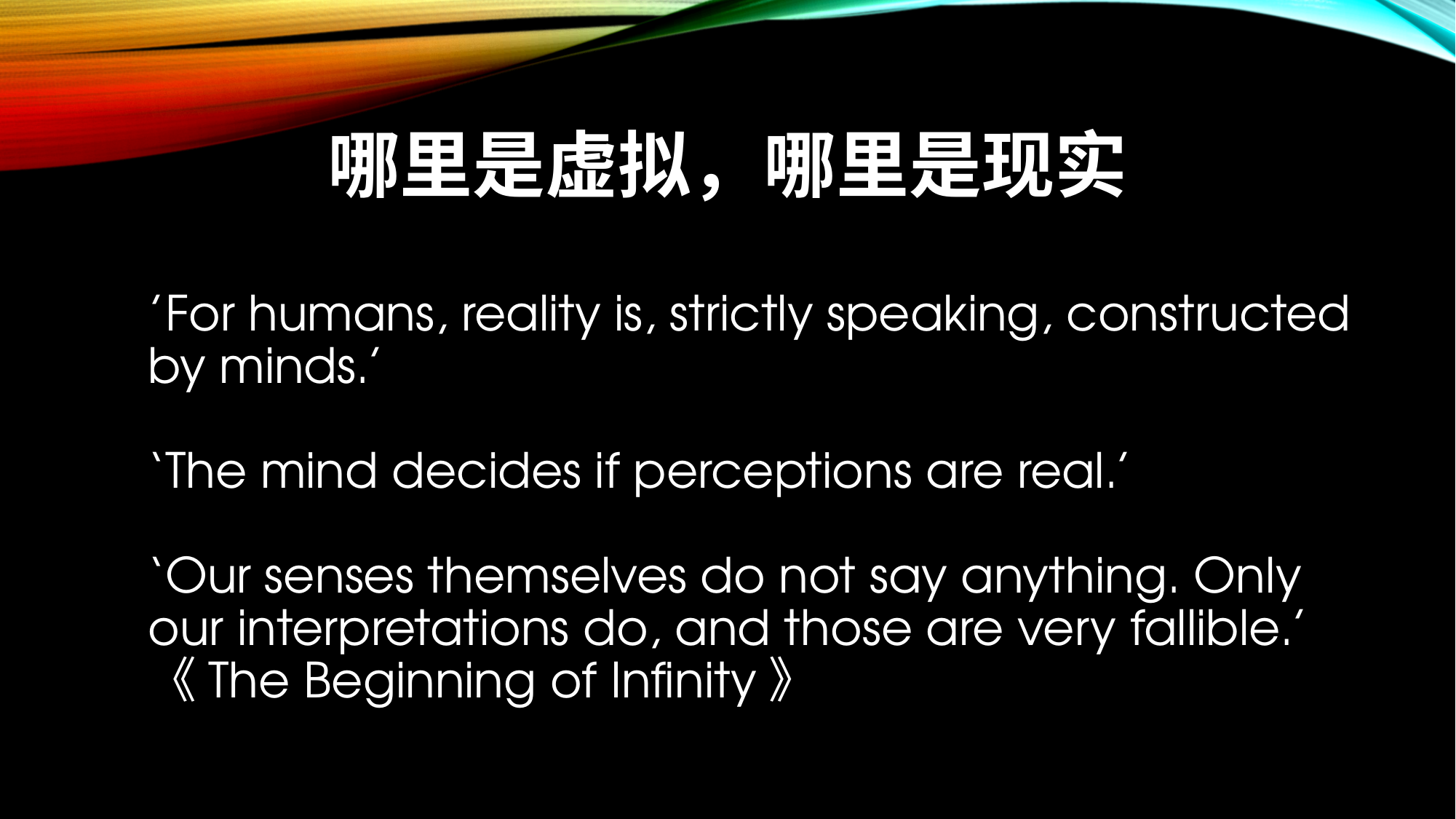

# 哪里是虚拟，哪里是现实
’For humans, reality is, strictly speaking, constructed by minds.’

‘The mind decides if perceptions are real.’

‘Our senses themselves do not say anything. Only our interpretations do, and those are very fallible.’ 《The Beginning of Infinity》